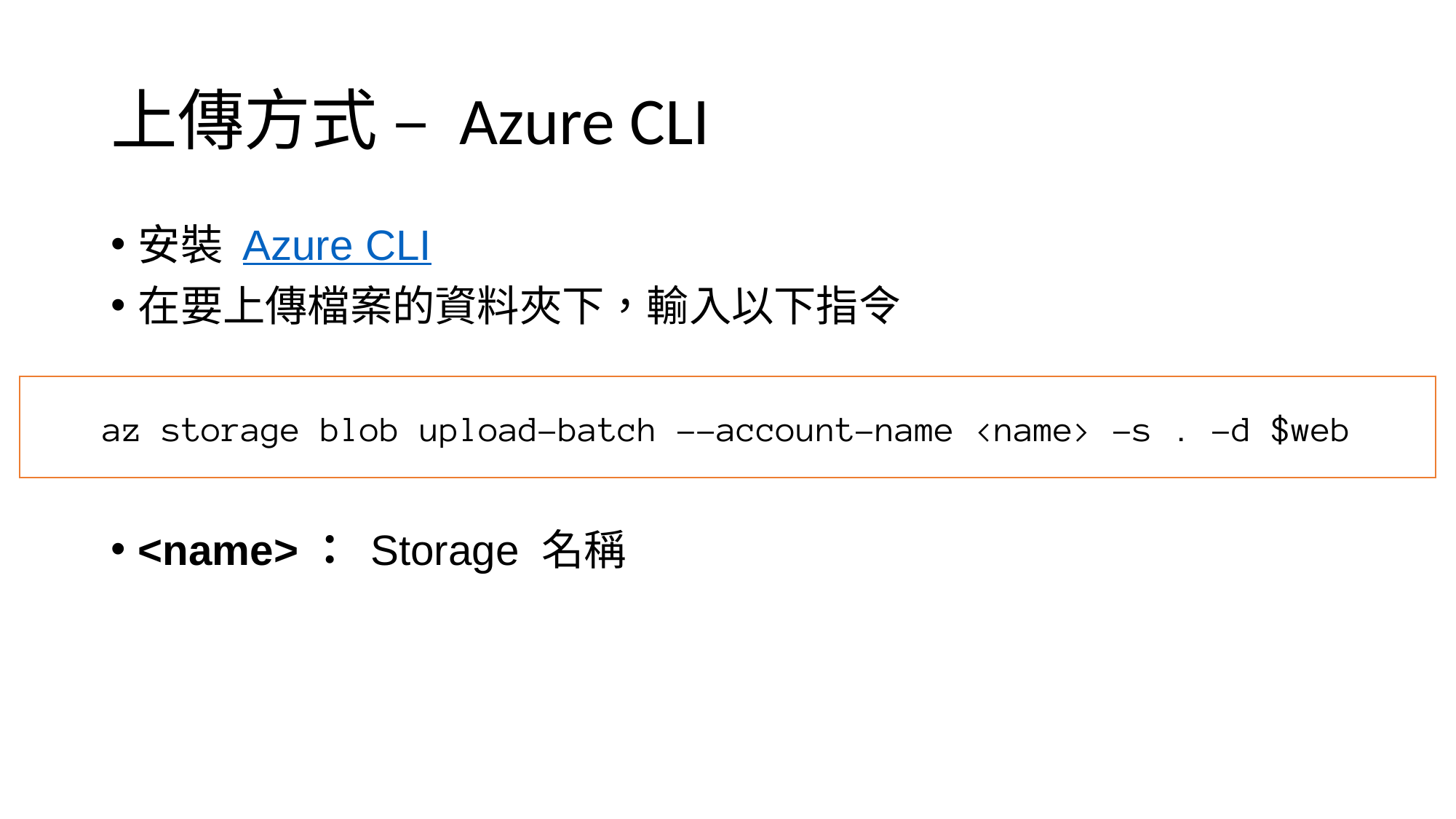

# 上傳方式 – Azure CLI
安裝 Azure CLI
在要上傳檔案的資料夾下，輸入以下指令

<name>： Storage 名稱

az storage blob upload-batch --account-name <name> -s . -d $web